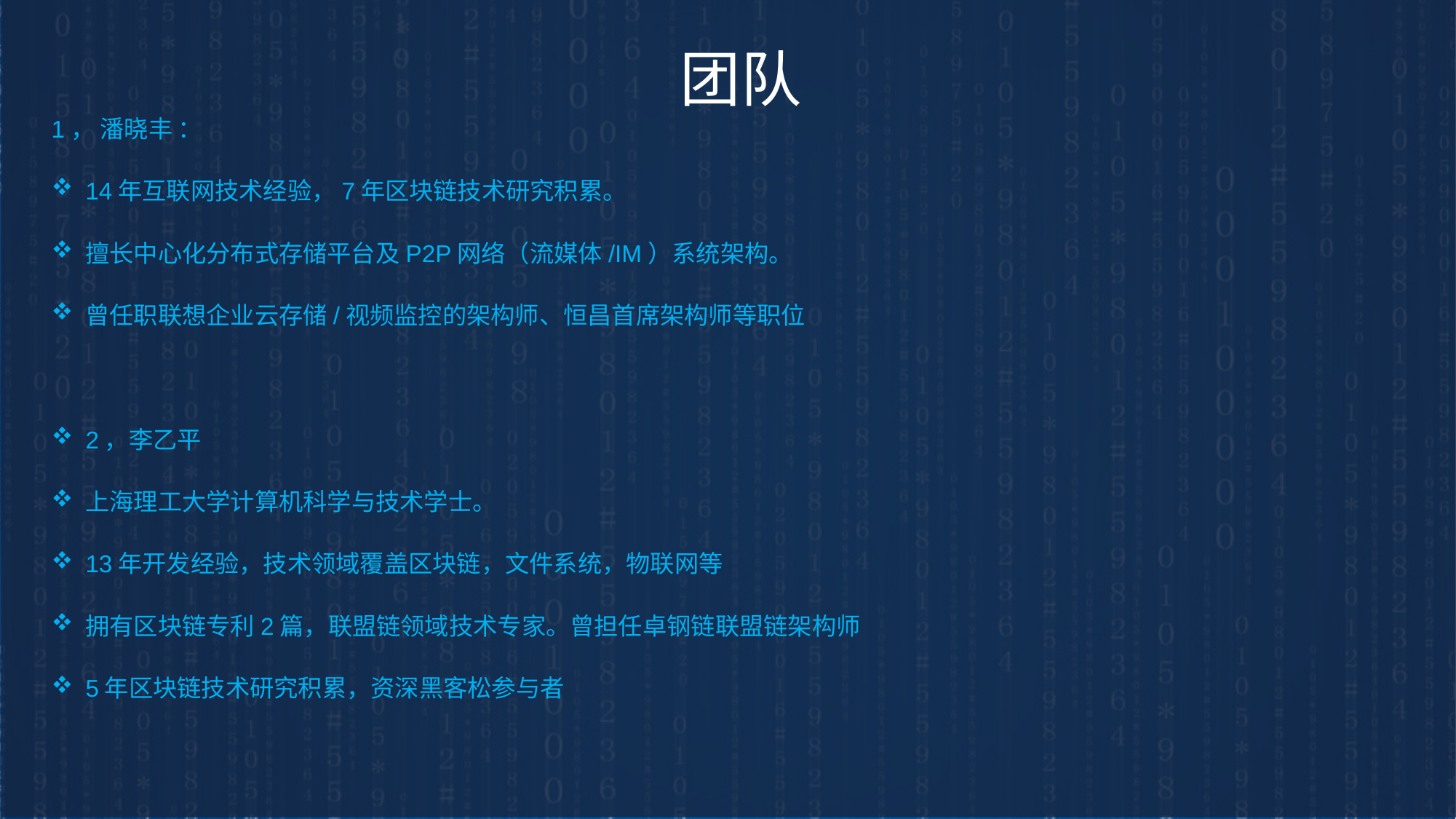

团队
1， 潘晓丰 ：
14年互联网技术经验，7年区块链技术研究积累。
擅长中心化分布式存储平台及P2P网络（流媒体/IM）系统架构。
曾任职联想企业云存储/视频监控的架构师、恒昌首席架构师等职位

2，李乙平
上海理工大学计算机科学与技术学士。
13年开发经验，技术领域覆盖区块链，文件系统，物联网等
拥有区块链专利2篇，联盟链领域技术专家。曾担任卓钢链联盟链架构师
5年区块链技术研究积累，资深黑客松参与者